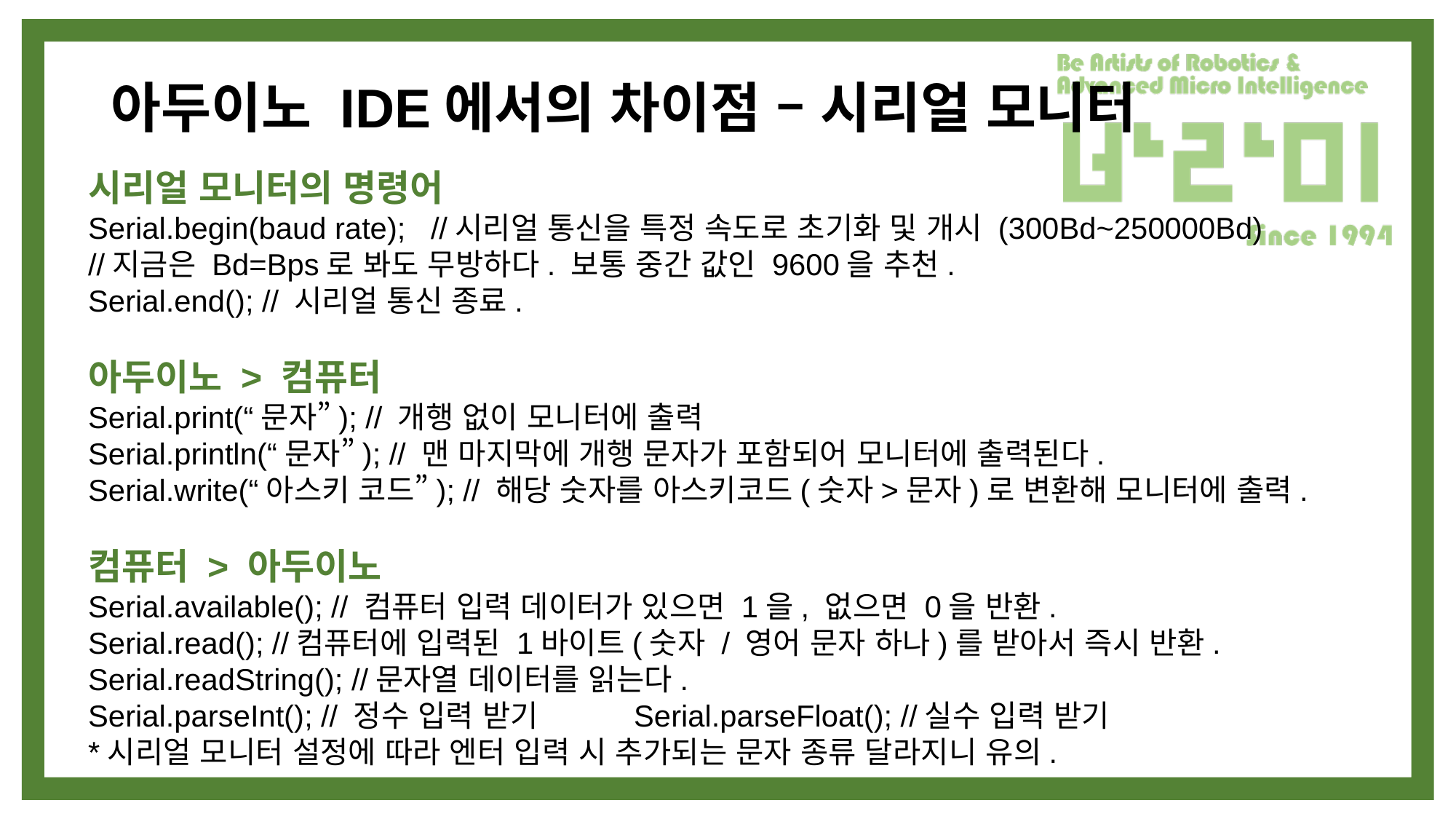

# 아두이노 IDE에서의 차이점 – 시리얼 모니터
시리얼 모니터의 명령어
Serial.begin(baud rate);   //시리얼 통신을 특정 속도로 초기화 및 개시 (300Bd~250000Bd)
//지금은 Bd=Bps로 봐도 무방하다. 보통 중간 값인 9600을 추천.
Serial.end(); // 시리얼 통신 종료.

아두이노 > 컴퓨터
Serial.print(“문자”); // 개행 없이 모니터에 출력
Serial.println(“문자”); // 맨 마지막에 개행 문자가 포함되어 모니터에 출력된다.
Serial.write(“아스키 코드”); // 해당 숫자를 아스키코드(숫자>문자)로 변환해 모니터에 출력.

컴퓨터 > 아두이노
Serial.available(); // 컴퓨터 입력 데이터가 있으면 1을, 없으면 0을 반환.
Serial.read(); //컴퓨터에 입력된 1바이트(숫자 / 영어 문자 하나)를 받아서 즉시 반환.
Serial.readString(); //문자열 데이터를 읽는다.
Serial.parseInt(); // 정수 입력 받기	Serial.parseFloat(); //실수 입력 받기
*시리얼 모니터 설정에 따라 엔터 입력 시 추가되는 문자 종류 달라지니 유의.